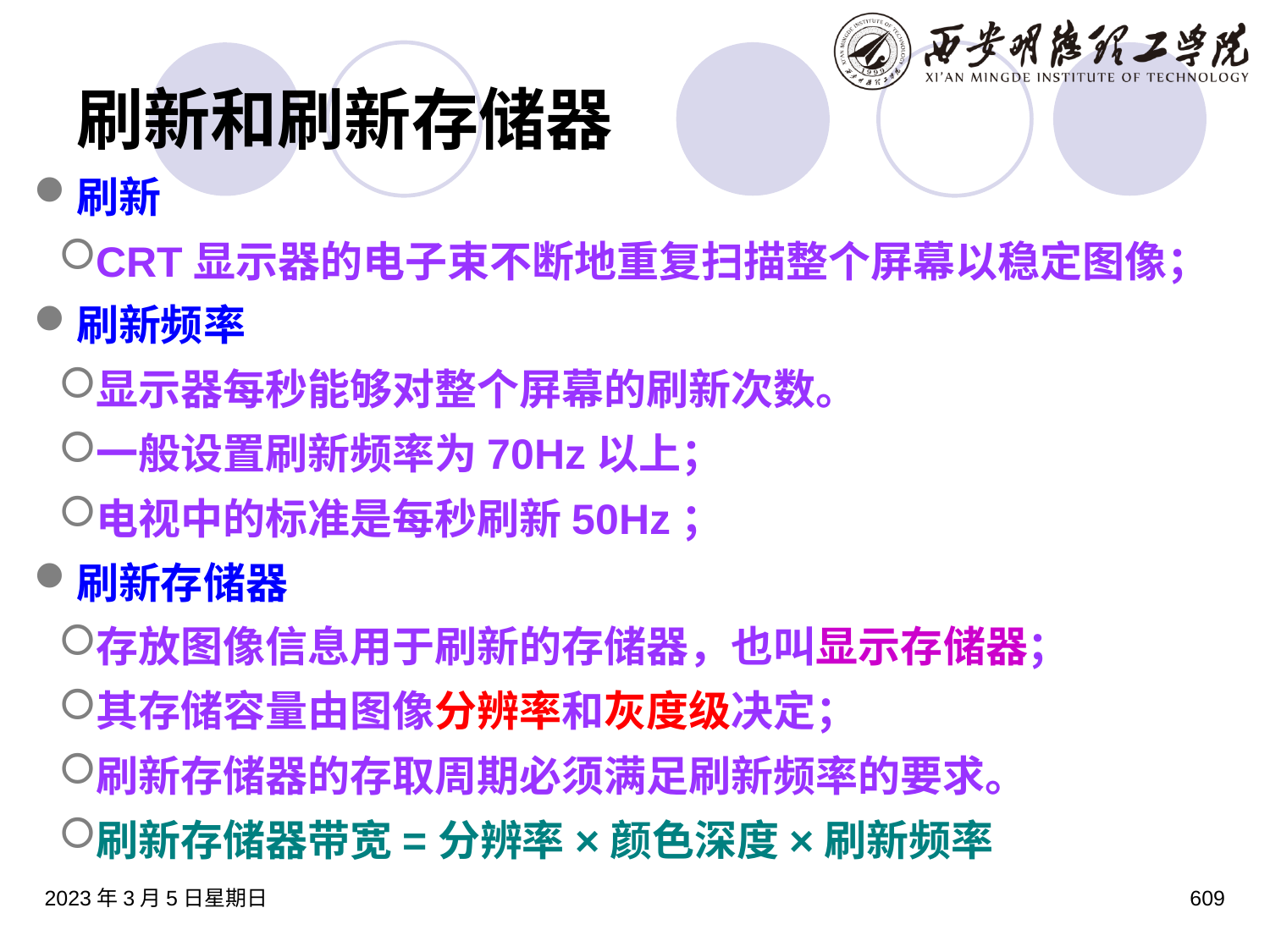

# 刷新和刷新存储器
刷新
CRT显示器的电子束不断地重复扫描整个屏幕以稳定图像；
刷新频率
显示器每秒能够对整个屏幕的刷新次数。
一般设置刷新频率为70Hz以上；
电视中的标准是每秒刷新50Hz；
刷新存储器
存放图像信息用于刷新的存储器，也叫显示存储器；
其存储容量由图像分辨率和灰度级决定；
刷新存储器的存取周期必须满足刷新频率的要求。
刷新存储器带宽=分辨率×颜色深度×刷新频率
2023年3月5日星期日
609